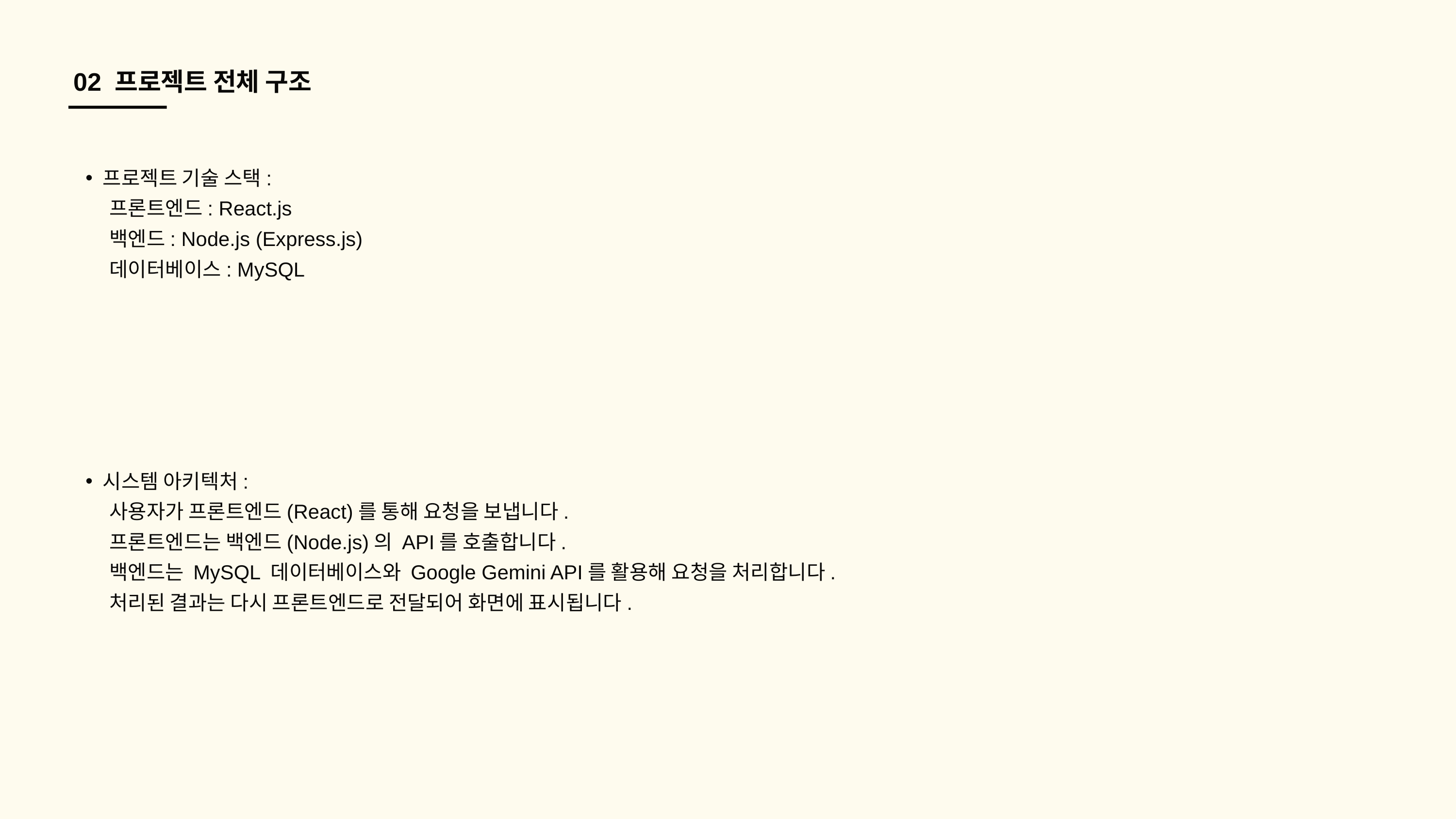

02 프로젝트 전체 구조

프로젝트 기술 스택:
        프론트엔드: React.js
        백엔드: Node.js (Express.js)
        데이터베이스: MySQL

시스템 아키텍처:
        사용자가 프론트엔드(React)를 통해 요청을 보냅니다.
        프론트엔드는 백엔드(Node.js)의 API를 호출합니다.
        백엔드는 MySQL 데이터베이스와 Google Gemini API를 활용해 요청을 처리합니다.
        처리된 결과는 다시 프론트엔드로 전달되어 화면에 표시됩니다.